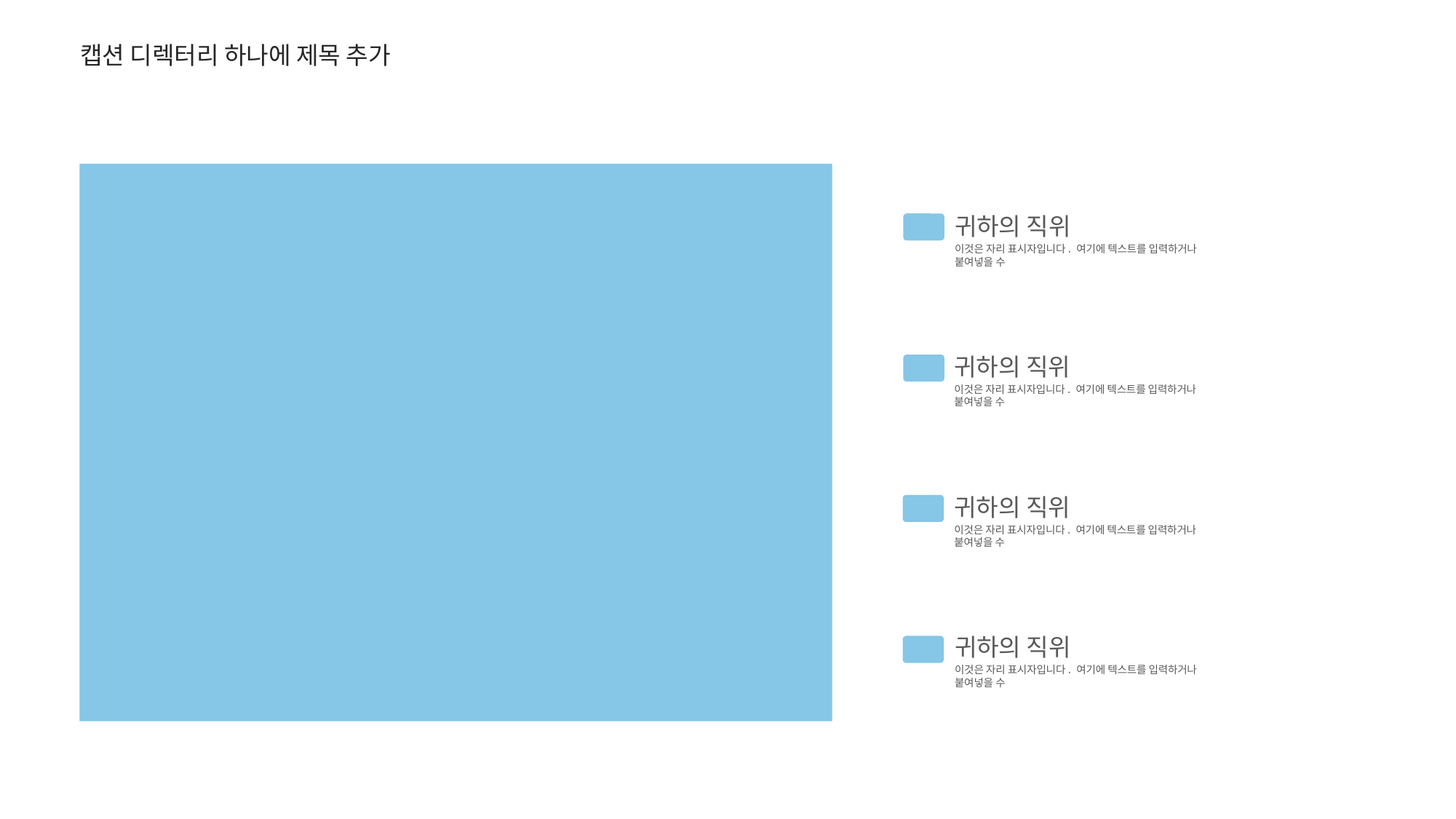

캡션 디렉터리 하나에 제목 추가

귀하의 직위
이것은 자리 표시자입니다. 여기에 텍스트를 입력하거나 붙여넣을 수

귀하의 직위
이것은 자리 표시자입니다. 여기에 텍스트를 입력하거나 붙여넣을 수
귀하의 직위
이것은 자리 표시자입니다. 여기에 텍스트를 입력하거나 붙여넣을 수
귀하의 직위
이것은 자리 표시자입니다. 여기에 텍스트를 입력하거나 붙여넣을 수